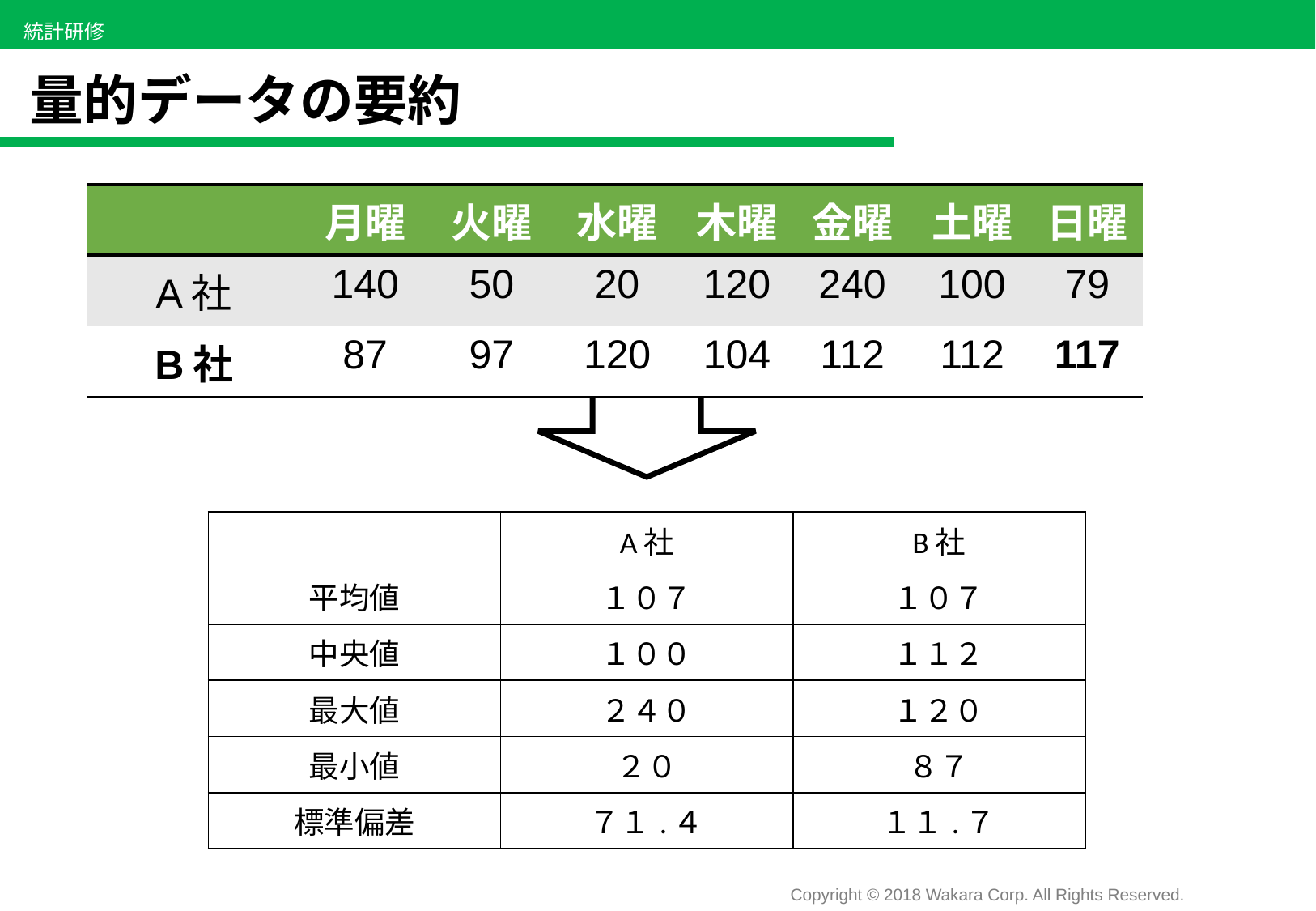

# 量的データの要約
|  | 月曜 | 火曜 | 水曜 | 木曜 | 金曜 | 土曜 | 日曜 |
| --- | --- | --- | --- | --- | --- | --- | --- |
| A社 | 140 | 50 | 20 | 120 | 240 | 100 | 79 |
| B社 | 87 | 97 | 120 | 104 | 112 | 112 | 117 |

|  | A社 | B社 |
| --- | --- | --- |
| 平均値 | １０７ | １０７ |
| 中央値 | １００ | １１２ |
| 最大値 | ２４０ | １２０ |
| 最小値 | ２０ | ８７ |
| 標準偏差 | ７１.４ | １１.７ |